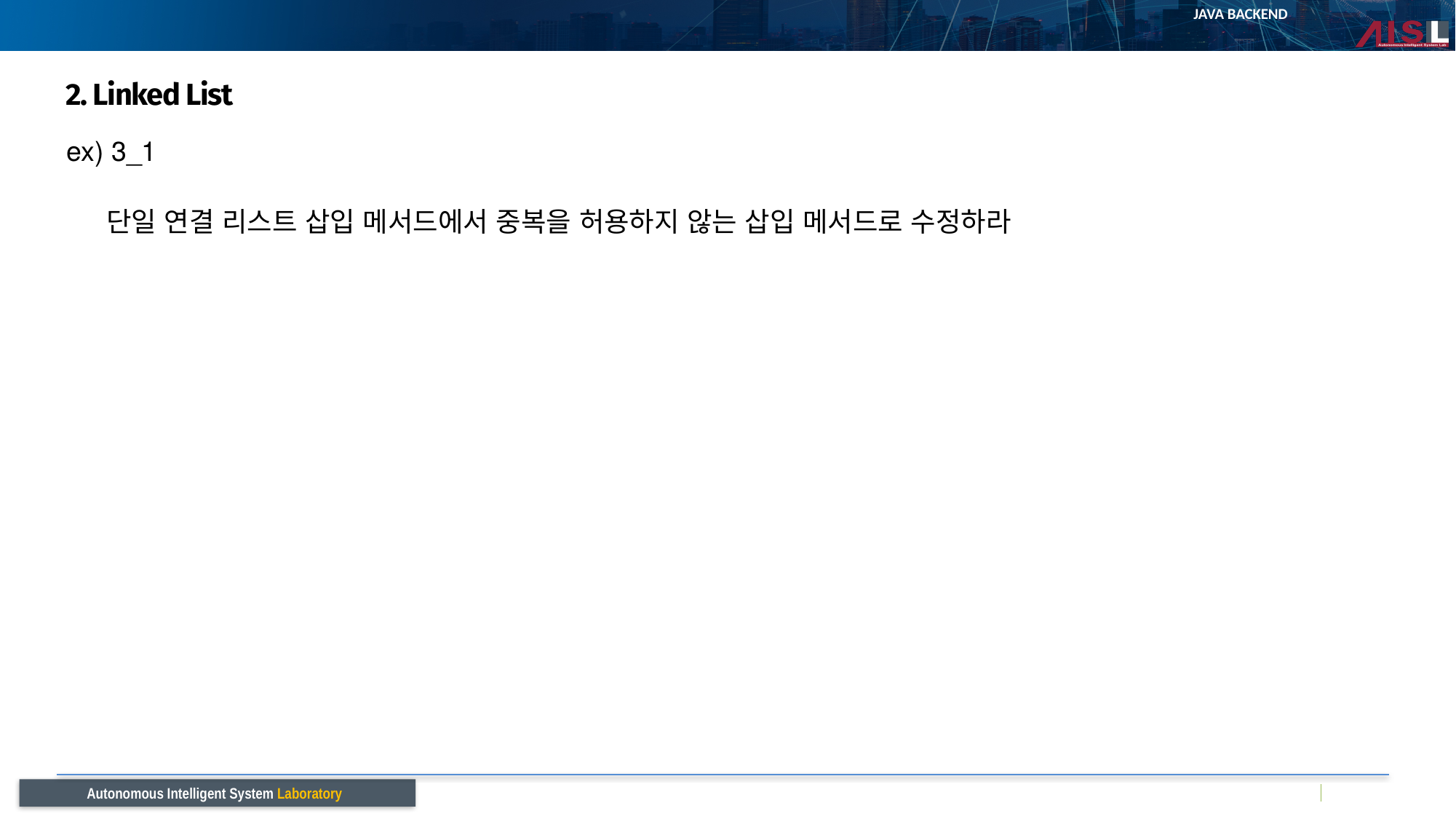

# 2. Linked List
ex) 3_1
단일 연결 리스트 삽입 메서드에서 중복을 허용하지 않는 삽입 메서드로 수정하라